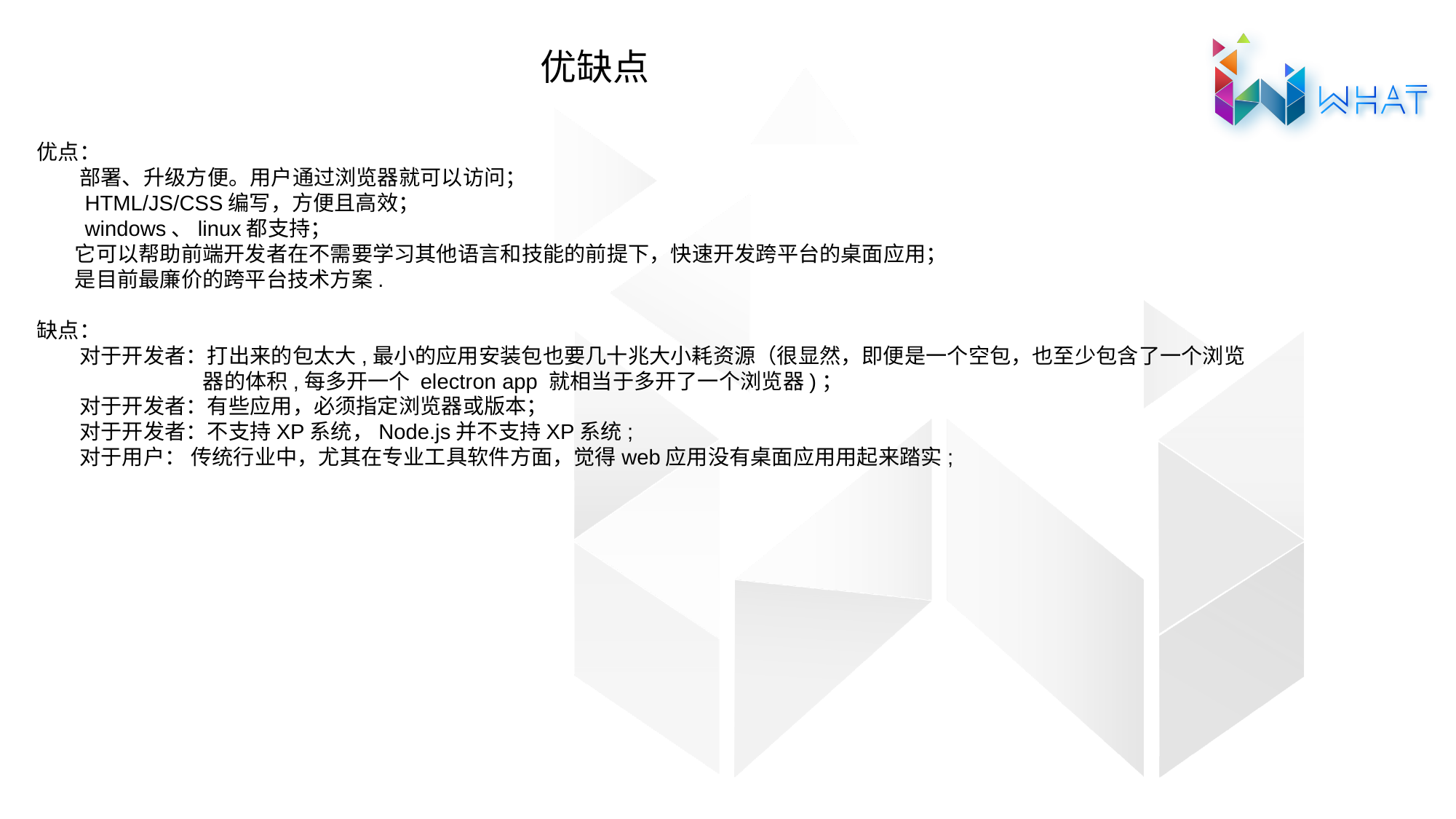

优缺点

优点：
        部署、升级方便。用户通过浏览器就可以访问；
        HTML/JS/CSS编写，方便且高效；
        windows、linux都支持；
       它可以帮助前端开发者在不需要学习其他语言和技能的前提下，快速开发跨平台的桌面应用；
       是目前最廉价的跨平台技术方案.

缺点：
        对于开发者：打出来的包太大,最小的应用安装包也要几十兆大小耗资源（很显然，即便是一个空包，也至少包含了一个浏览
	           器的体积,每多开一个 electron app 就相当于多开了一个浏览器)；
        对于开发者：有些应用，必须指定浏览器或版本；
        对于开发者：不支持XP系统，Node.js并不支持XP系统;
        对于用户： 传统行业中，尤其在专业工具软件方面，觉得web应用没有桌面应用用起来踏实;